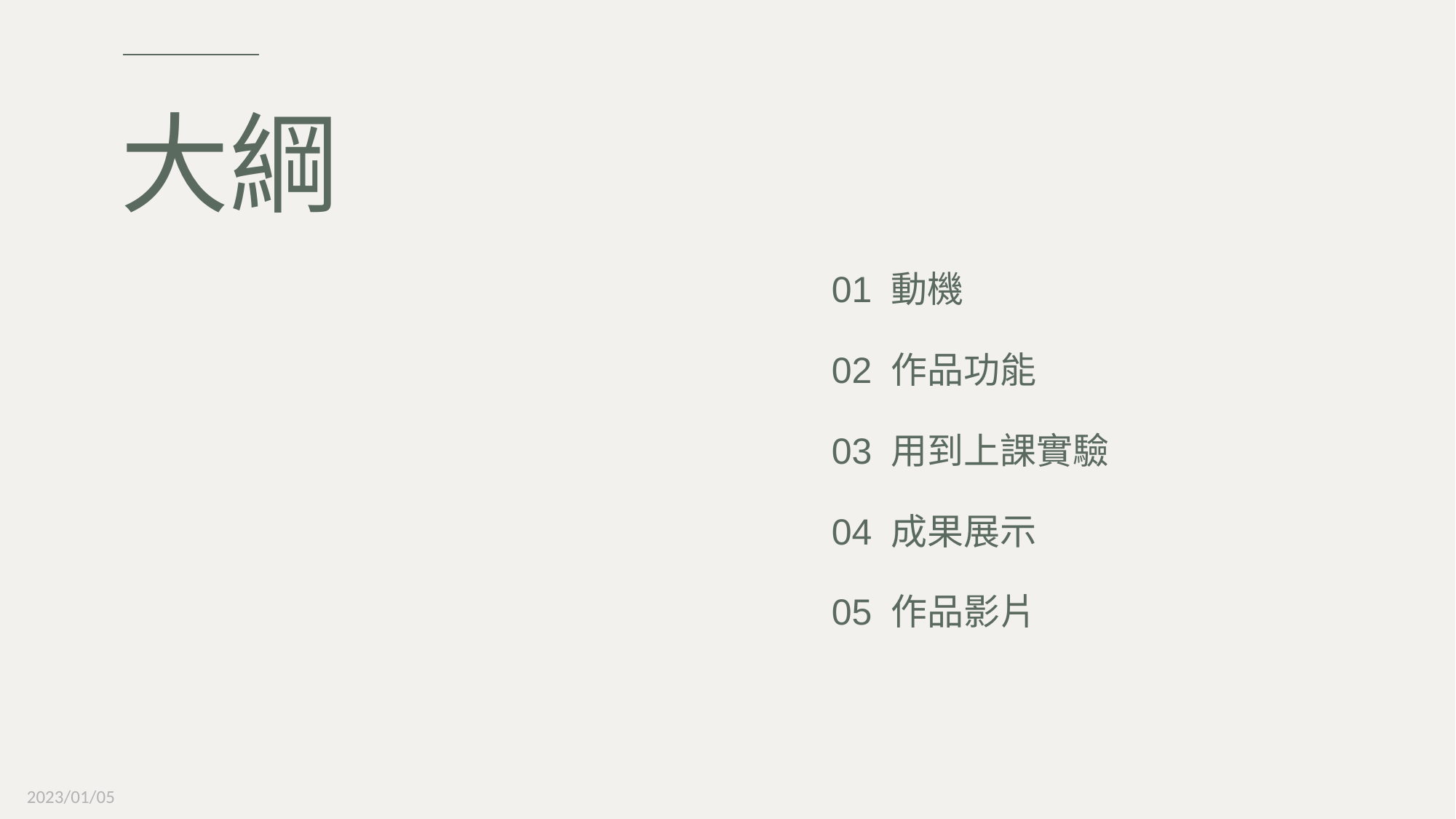

# 大綱
01 動機
02 作品功能
03 用到上課實驗
04 成果展示
05 作品影片

2023/01/05